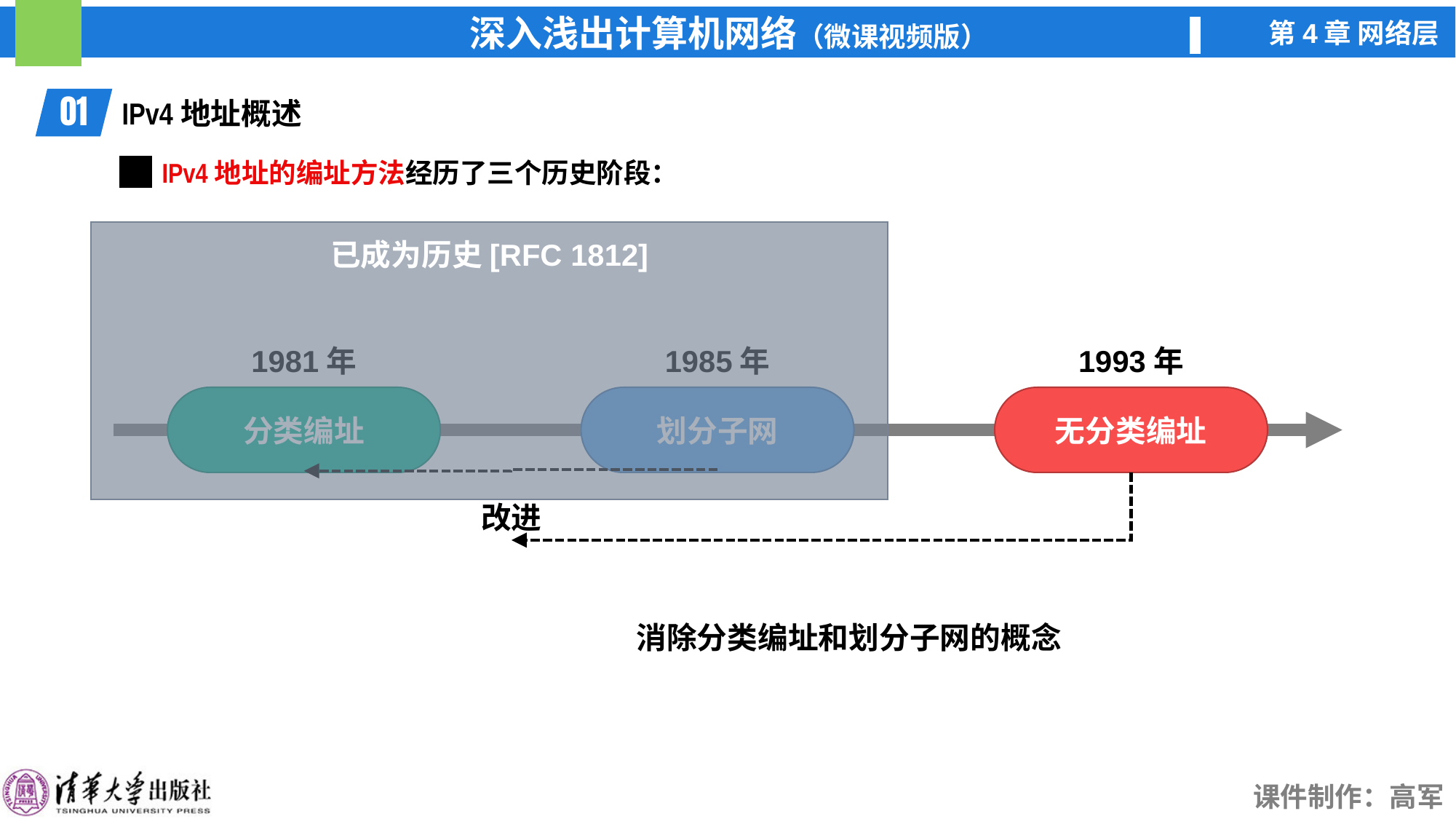

01
IPv4地址概述
IPv4地址的编址方法经历了三个历史阶段：

已成为历史[RFC 1812]
1981年
1985年
1993年
分类编址
划分子网
无分类编址
改进
消除分类编址和划分子网的概念